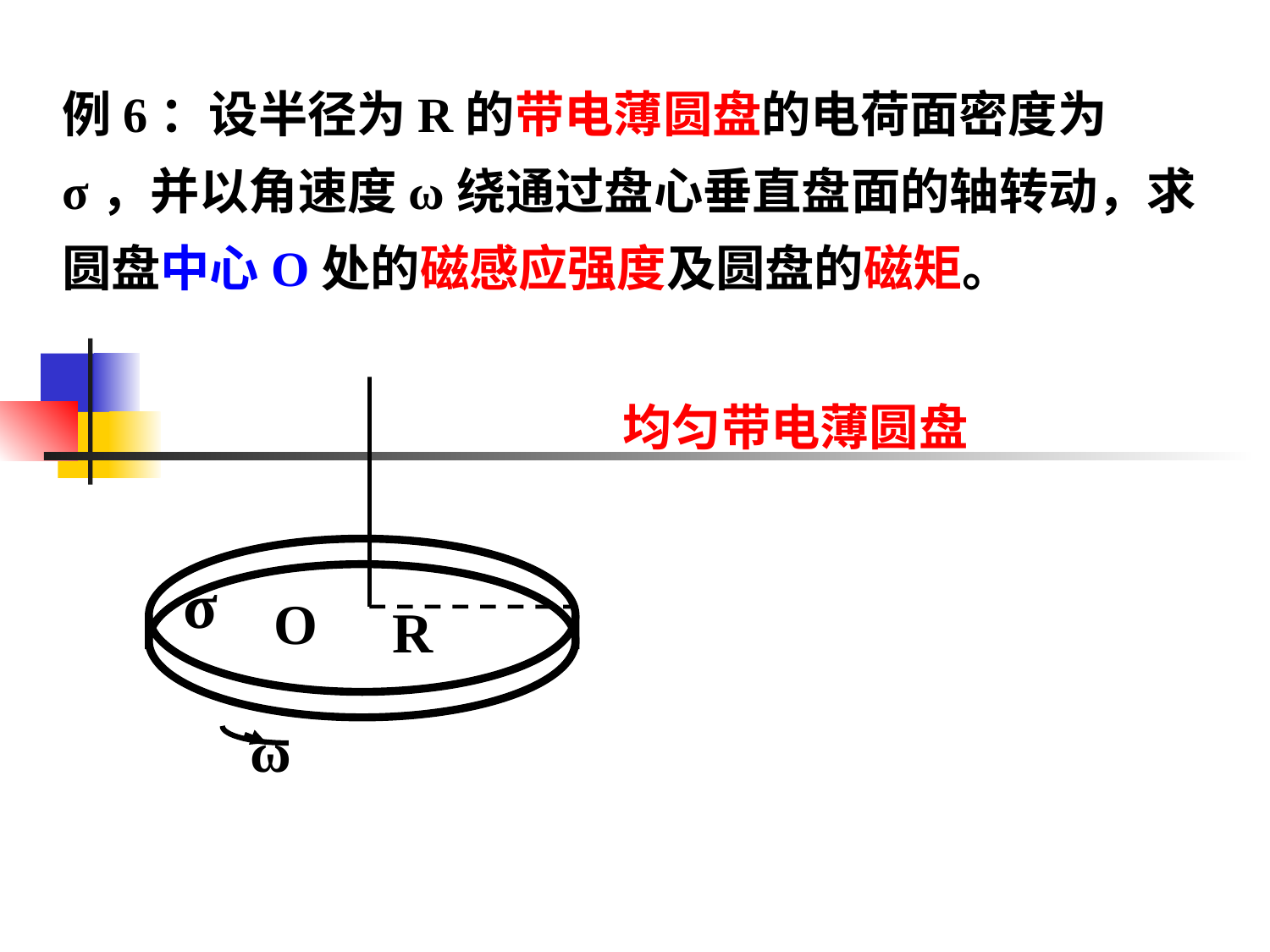

例6：设半径为R的带电薄圆盘的电荷面密度为σ，并以角速度ω绕通过盘心垂直盘面的轴转动，求圆盘中心O处的磁感应强度及圆盘的磁矩。

σ
O
R

ω

均匀带电薄圆盘